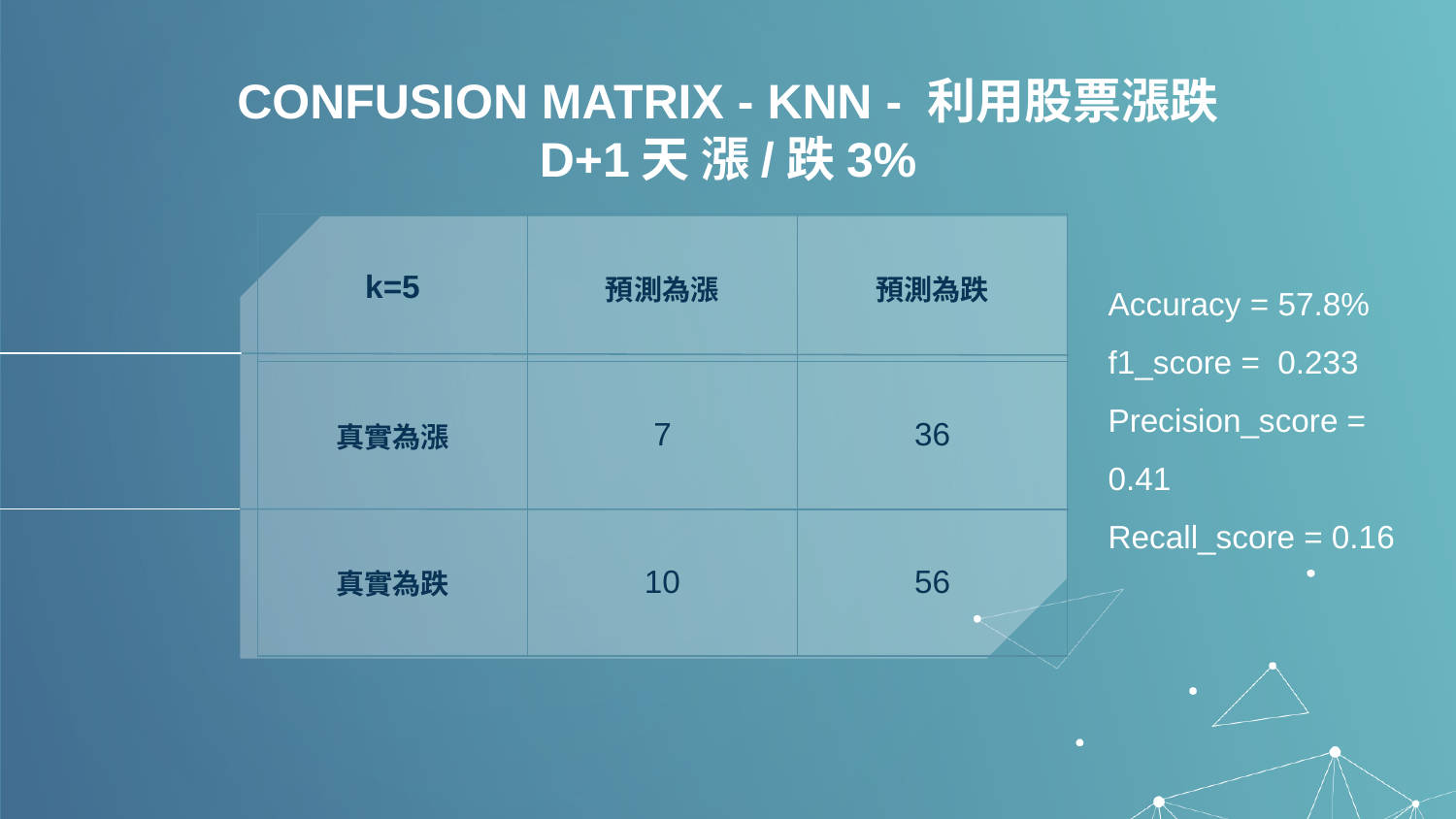

# CONFUSION MATRIX - KNN - 利用股票漲跌
D+1天 漲/跌3%
| k=5 | 預測為漲 | 預測為跌 |
| --- | --- | --- |
| 真實為漲 | 7 | 36 |
| 真實為跌 | 10 | 56 |

Accuracy = 57.8%
f1_score =  0.233
Precision_score =  0.41
Recall_score = 0.16